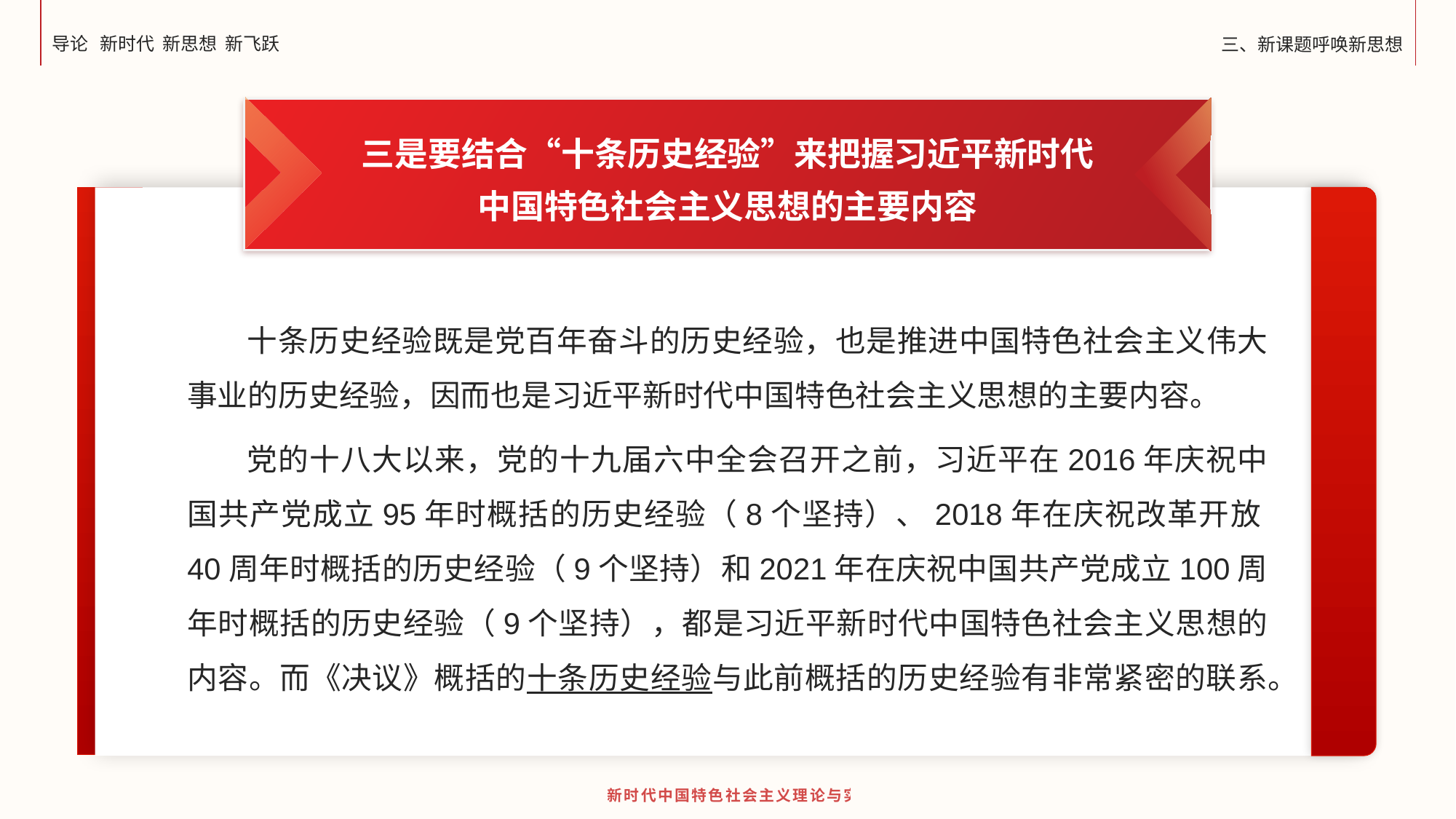

三是要结合“十条历史经验”来把握习近平新时代中国特色社会主义思想的主要内容

十条历史经验既是党百年奋斗的历史经验，也是推进中国特色社会主义伟大事业的历史经验，因而也是习近平新时代中国特色社会主义思想的主要内容。
党的十八大以来，党的十九届六中全会召开之前，习近平在2016年庆祝中国共产党成立95年时概括的历史经验（8个坚持）、2018年在庆祝改革开放40周年时概括的历史经验（9个坚持）和2021年在庆祝中国共产党成立100周年时概括的历史经验（9个坚持），都是习近平新时代中国特色社会主义思想的内容。而《决议》概括的十条历史经验与此前概括的历史经验有非常紧密的联系。